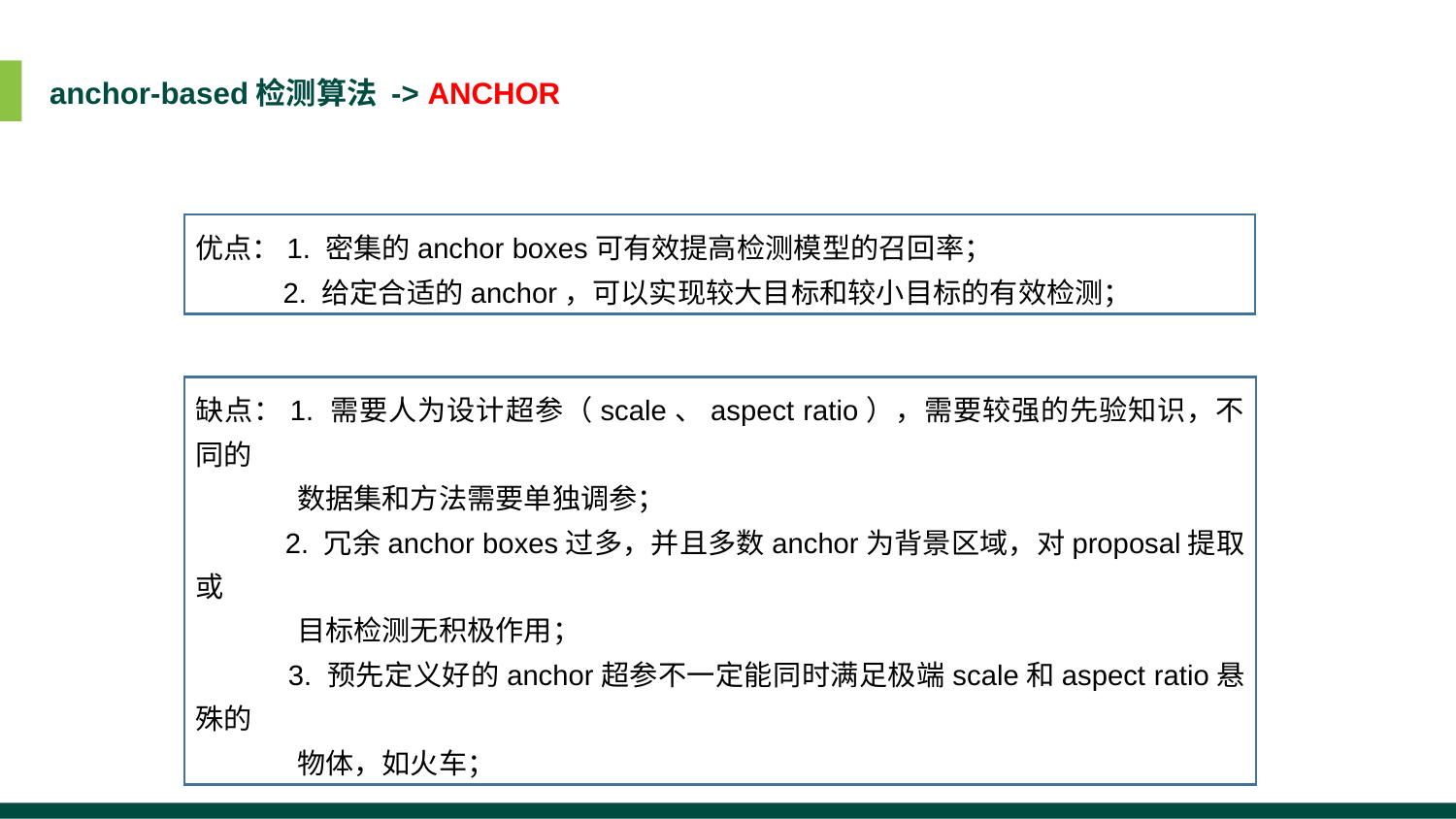

anchor-based检测算法 -> ANCHOR
优点：1. 密集的anchor boxes可有效提高检测模型的召回率；
           2. 给定合适的anchor，可以实现较大目标和较小目标的有效检测；
缺点：1. 需要人为设计超参（scale、aspect ratio），需要较强的先验知识，不同的
               数据集和方法需要单独调参；
           2. 冗余anchor boxes过多，并且多数anchor为背景区域，对proposal提取或
               目标检测无积极作用；
           3. 预先定义好的anchor超参不一定能同时满足极端scale和aspect ratio悬殊的
               物体，如火车；